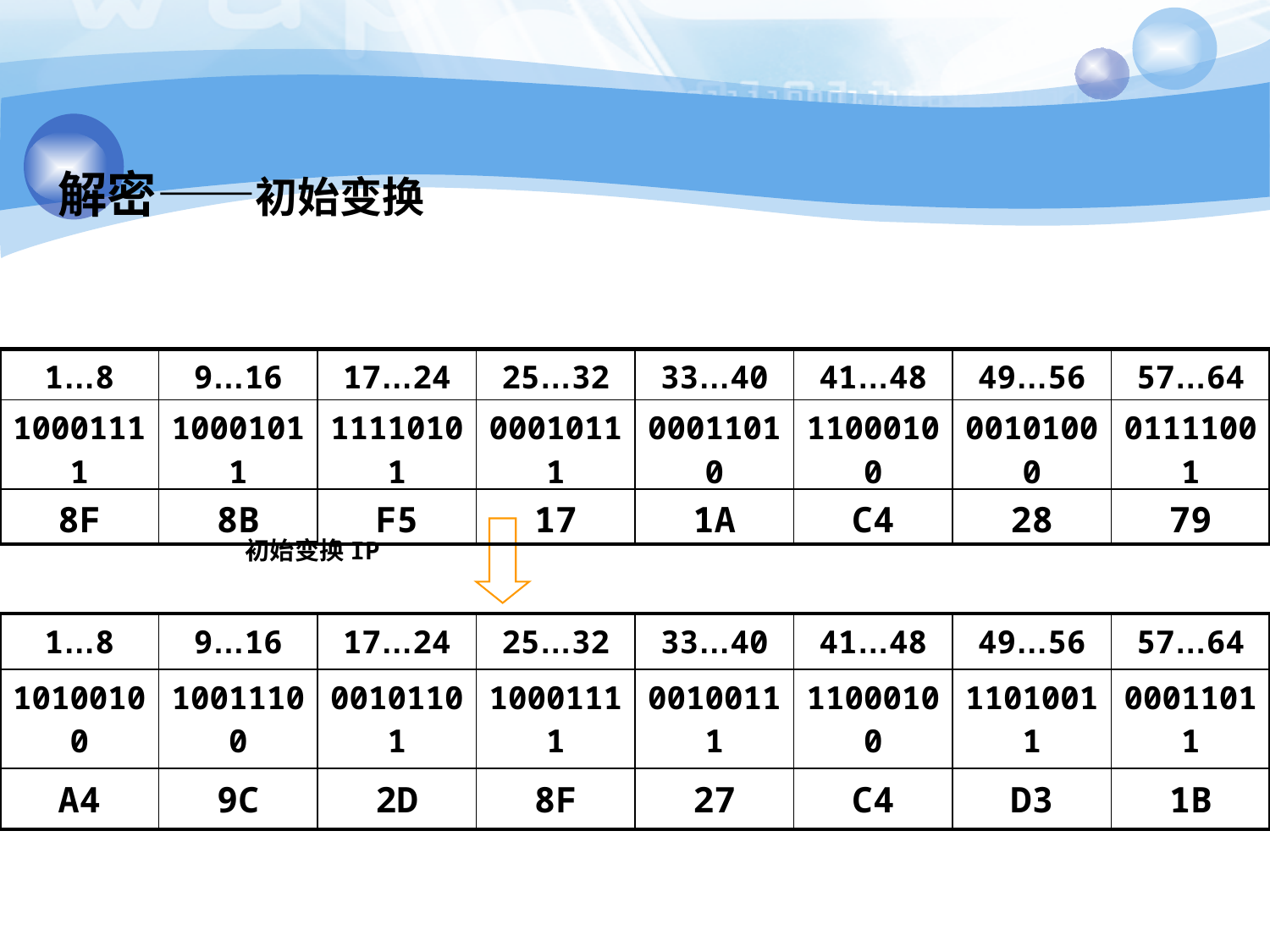

# 解密——初始变换
| 1…8 | 9…16 | 17…24 | 25…32 | 33…40 | 41…48 | 49…56 | 57…64 |
| --- | --- | --- | --- | --- | --- | --- | --- |
| 10001111 | 10001011 | 11110101 | 00010111 | 00011010 | 11000100 | 00101000 | 01111001 |
| 8F | 8B | F5 | 17 | 1A | C4 | 28 | 79 |

初始变换IP
| 1…8 | 9…16 | 17…24 | 25…32 | 33…40 | 41…48 | 49…56 | 57…64 |
| --- | --- | --- | --- | --- | --- | --- | --- |
| 10100100 | 10011100 | 00101101 | 10001111 | 00100111 | 11000100 | 11010011 | 00011011 |
| A4 | 9C | 2D | 8F | 27 | C4 | D3 | 1B |